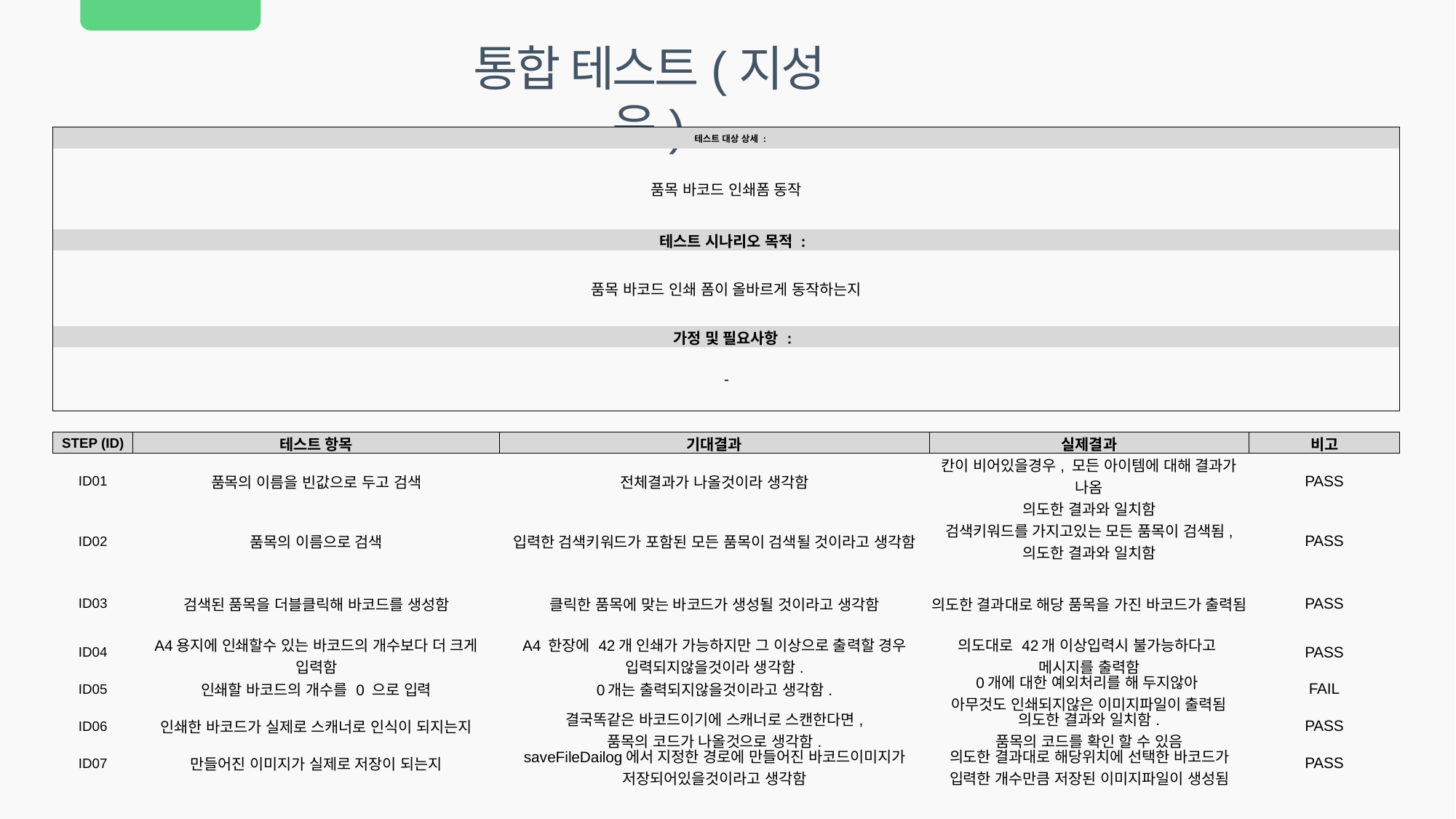

통합 테스트(지성욱)
| 테스트 대상 상세 : |  |  |  |  |  |  |  |  |  |  |  |
| --- | --- | --- | --- | --- | --- | --- | --- | --- | --- | --- | --- |
| 품목 바코드 인쇄폼 동작 |  |  |  |  |  |  |  |  |  |  |  |
| 테스트 시나리오 목적 : |  |  |  |  |  |  |  |  |  |  |  |
| 품목 바코드 인쇄 폼이 올바르게 동작하는지 |  |  |  |  |  |  |  |  |  |  |  |
| 가정 및 필요사항 : |  |  |  |  |  |  |  |  |  |  |  |
| - |  |  |  |  |  |  |  |  |  |  |  |
|  |  |  |  |  |  |  |  |  |  |  |  |
| STEP (ID) | 테스트 항목 |  |  | 기대결과 |  |  | 실제결과 |  |  | 비고 |  |
| ID01 | 품목의 이름을 빈값으로 두고 검색 |  |  | 전체결과가 나올것이라 생각함 |  |  | 칸이 비어있을경우, 모든 아이템에 대해 결과가 나옴 의도한 결과와 일치함 |  |  | PASS |  |
| ID02 | 품목의 이름으로 검색 |  |  | 입력한 검색키워드가 포함된 모든 품목이 검색될 것이라고 생각함 |  |  | 검색키워드를 가지고있는 모든 품목이 검색됨, 의도한 결과와 일치함 |  |  | PASS |  |
| ID03 | 검색된 품목을 더블클릭해 바코드를 생성함 |  |  | 클릭한 품목에 맞는 바코드가 생성될 것이라고 생각함 |  |  | 의도한 결과대로 해당 품목을 가진 바코드가 출력됨 |  |  | PASS |  |
| ID04 | A4용지에 인쇄할수 있는 바코드의 개수보다 더 크게 입력함 |  |  | A4 한장에 42개 인쇄가 가능하지만 그 이상으로 출력할 경우 입력되지않을것이라 생각함. |  |  | 의도대로 42개 이상입력시 불가능하다고 메시지를 출력함 |  |  | PASS |  |
| ID05 | 인쇄할 바코드의 개수를 0 으로 입력 |  |  | 0개는 출력되지않을것이라고 생각함. |  |  | 0개에 대한 예외처리를 해 두지않아 아무것도 인쇄되지않은 이미지파일이 출력됨 |  |  | FAIL |  |
| ID06 | 인쇄한 바코드가 실제로 스캐너로 인식이 되지는지 |  |  | 결국똑같은 바코드이기에 스캐너로 스캔한다면, 품목의 코드가 나올것으로 생각함. |  |  | 의도한 결과와 일치함. 품목의 코드를 확인 할 수 있음 |  |  | PASS |  |
| ID07 | 만들어진 이미지가 실제로 저장이 되는지 |  |  | saveFileDailog에서 지정한 경로에 만들어진 바코드이미지가 저장되어있을것이라고 생각함 |  |  | 의도한 결과대로 해당위치에 선택한 바코드가 입력한 개수만큼 저장된 이미지파일이 생성됨 |  |  | PASS |  |